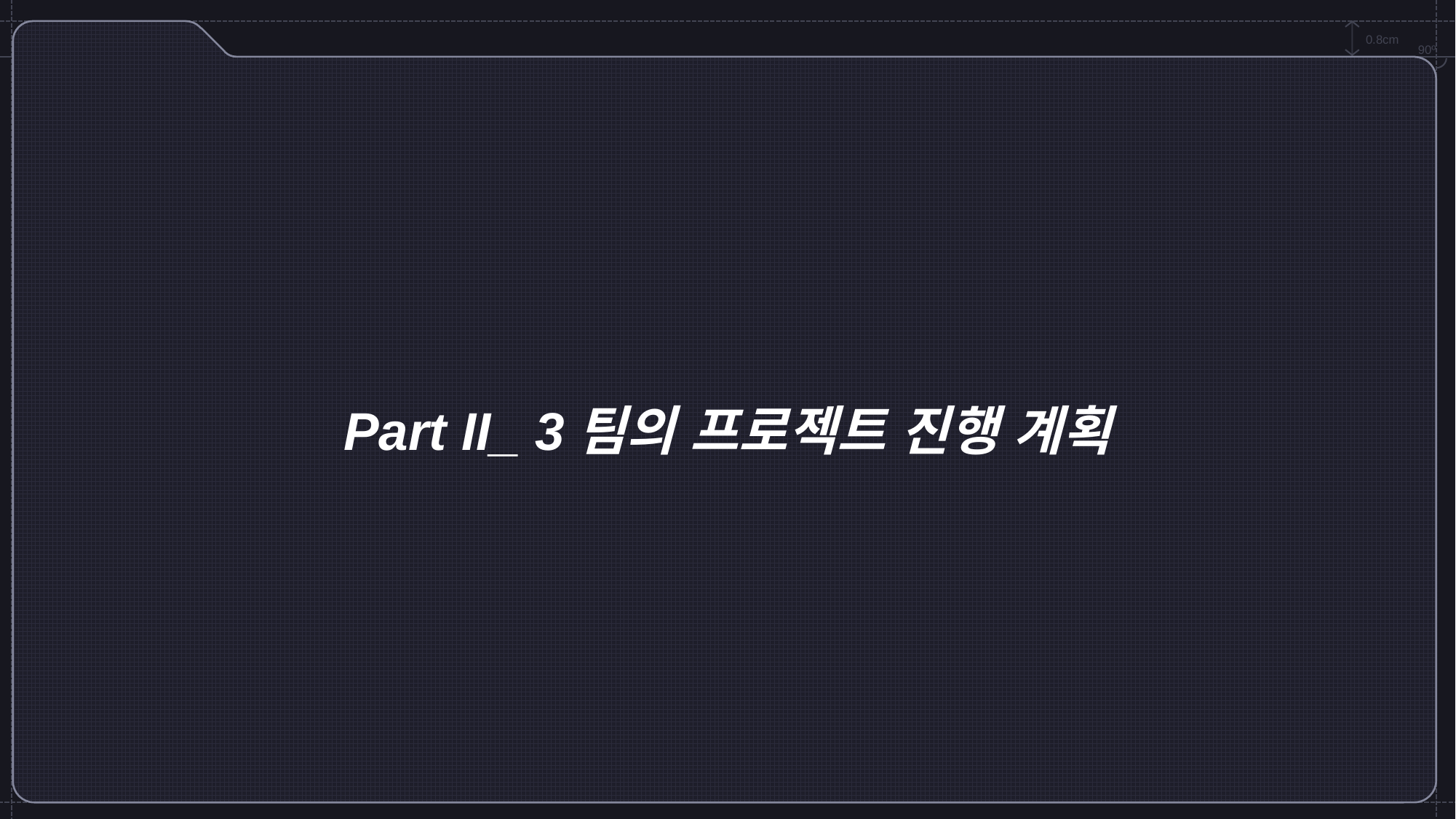

0.8cm
90º

Part II_ 3팀의 프로젝트 진행 계획